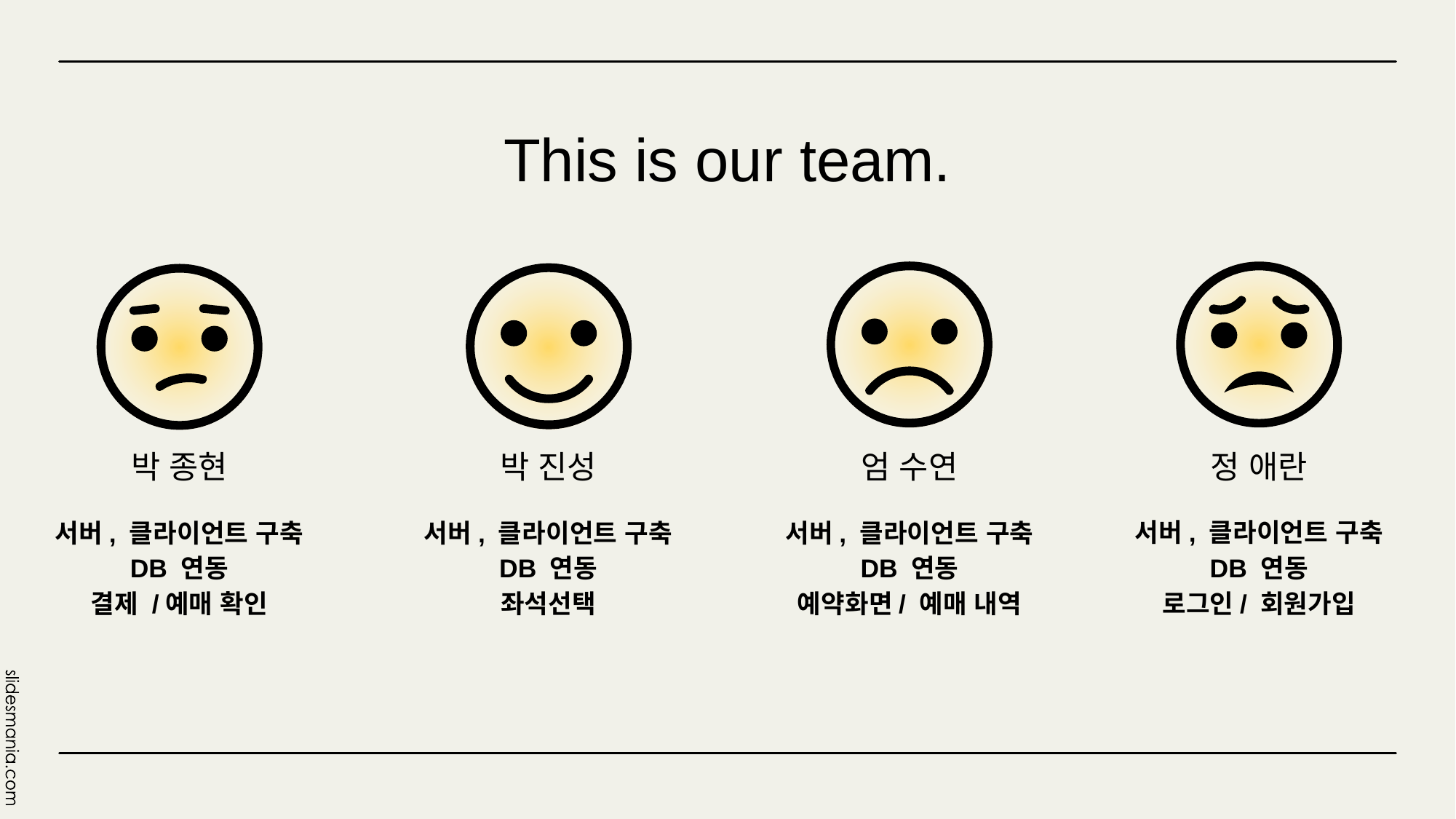

# This is our team.

정 애란
박 종현
박 진성
엄 수연
서버, 클라이언트 구축
DB 연동
로그인/ 회원가입
서버, 클라이언트 구축
DB 연동
결제 /예매 확인
서버, 클라이언트 구축
DB 연동
좌석선택
서버, 클라이언트 구축
DB 연동
예약화면/ 예매 내역